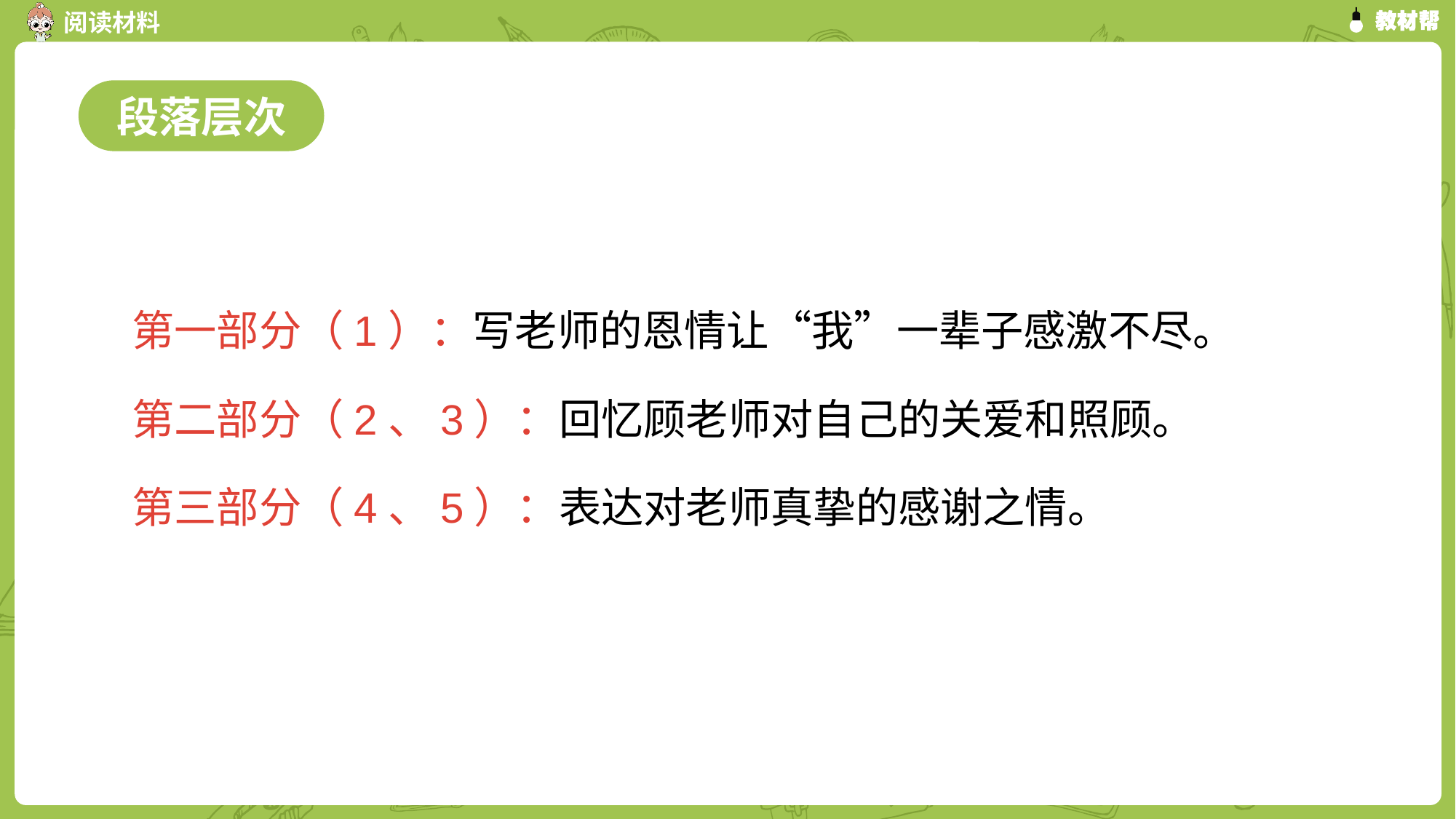

段落层次
第一部分（1）：写老师的恩情让“我”一辈子感激不尽。
第二部分（2、3）：回忆顾老师对自己的关爱和照顾。
第三部分（4、5）：表达对老师真挚的感谢之情。